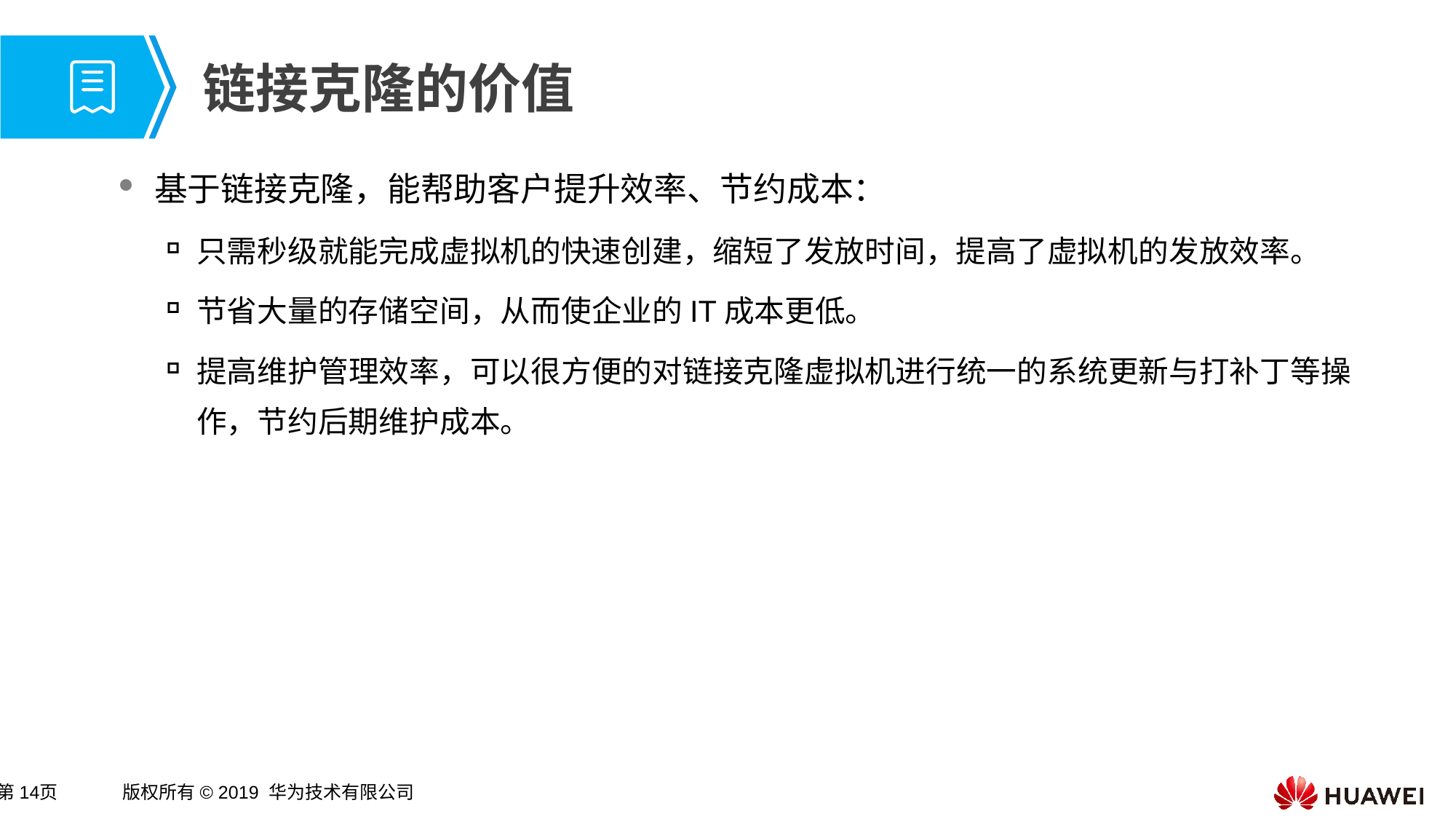

# 链接克隆的价值
基于链接克隆，能帮助客户提升效率、节约成本：
只需秒级就能完成虚拟机的快速创建，缩短了发放时间，提高了虚拟机的发放效率。
节省大量的存储空间，从而使企业的IT成本更低。
提高维护管理效率，可以很方便的对链接克隆虚拟机进行统一的系统更新与打补丁等操作，节约后期维护成本。